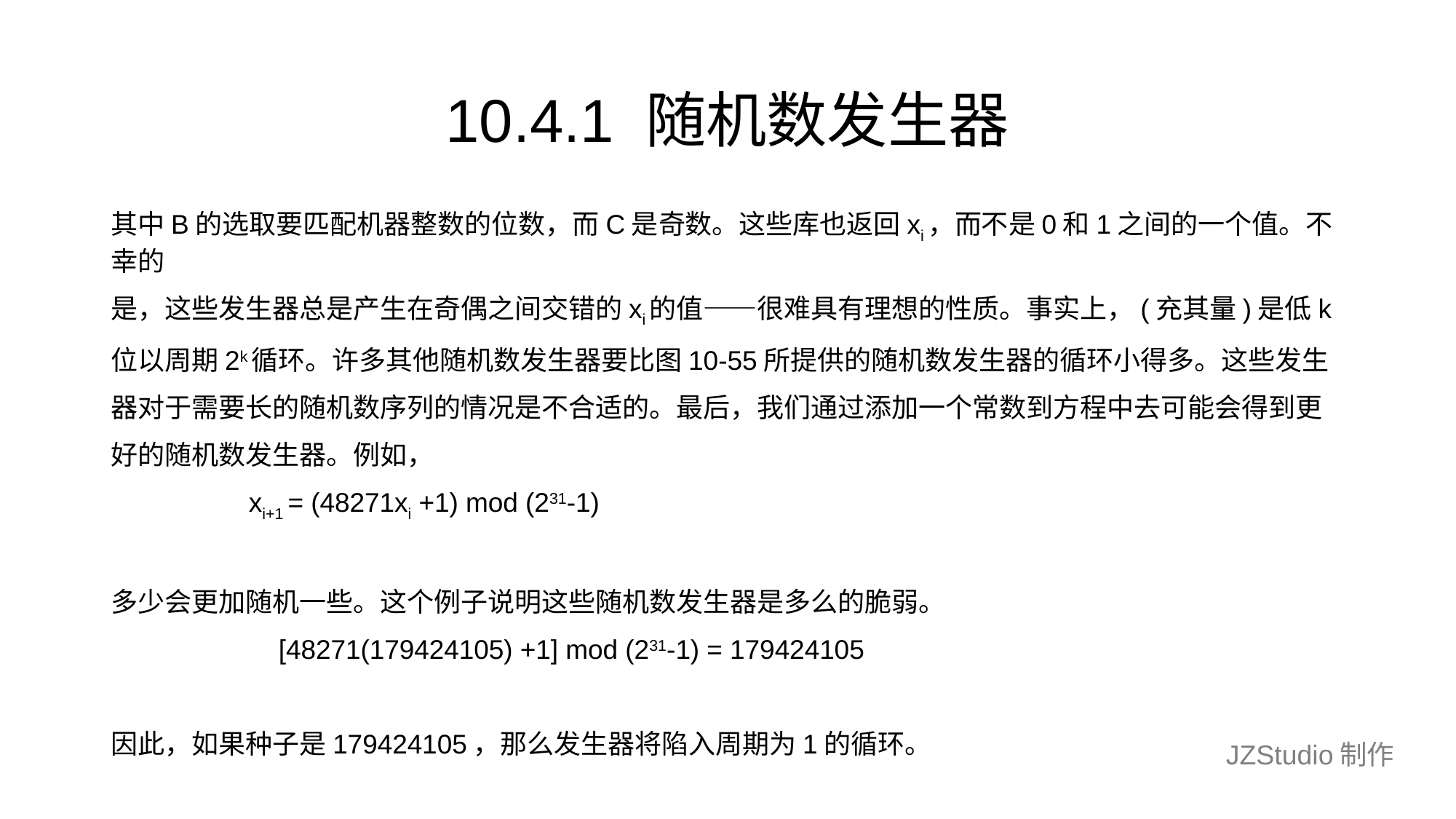

# 10.4.1 随机数发生器
其中B的选取要匹配机器整数的位数，而C是奇数。这些库也返回xi，而不是0和1之间的一个值。不幸的
是，这些发生器总是产生在奇偶之间交错的xi的值——很难具有理想的性质。事实上，(充其量)是低k
位以周期2k循环。许多其他随机数发生器要比图10-55所提供的随机数发生器的循环小得多。这些发生
器对于需要长的随机数序列的情况是不合适的。最后，我们通过添加一个常数到方程中去可能会得到更
好的随机数发生器。例如，
			    xi+1 = (48271xi +1) mod (231-1)

多少会更加随机一些。这个例子说明这些随机数发生器是多么的脆弱。
		        [48271(179424105) +1] mod (231-1) = 179424105

因此，如果种子是179424105，那么发生器将陷入周期为1的循环。